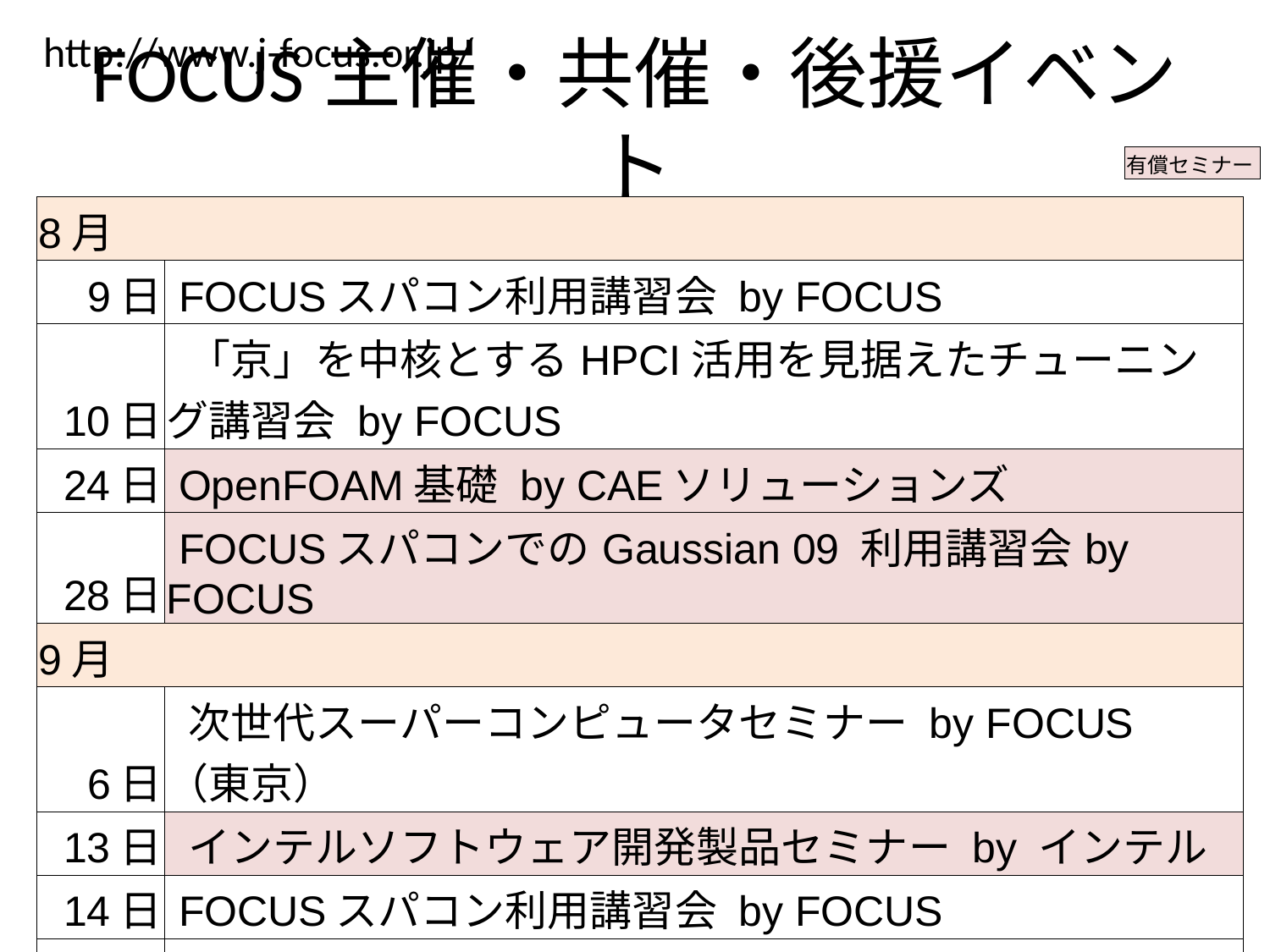

http://www.j-focus.or.jp/
# FOCUS主催・共催・後援イベント
| 有償セミナー |
| --- |
| 8月 |  |
| --- | --- |
| 9日 | FOCUSスパコン利用講習会 by FOCUS |
| 10日 | 「京」を中核とするHPCI活用を見据えたチューニング講習会 by FOCUS |
| 24日 | OpenFOAM基礎 by CAEソリューションズ |
| 28日 | FOCUSスパコンでのGaussian 09 利用講習会by FOCUS |
| 9月 |  |
| 6日 | 次世代スーパーコンピュータセミナー by FOCUS　（東京） |
| 13日 | インテルソフトウェア開発製品セミナー by インテル |
| 14日 | FOCUSスパコン利用講習会 by FOCUS |
| 14日 | 「京」を中核とするHPCI活用を見据えたチューニング講習会 by FOCUS |
| 21日 | OpenFOAM応用 by CAEソリューションズ |
| 25日 | FOCUSスパコンでのGaussian 09 利用講習会by FOCUS |